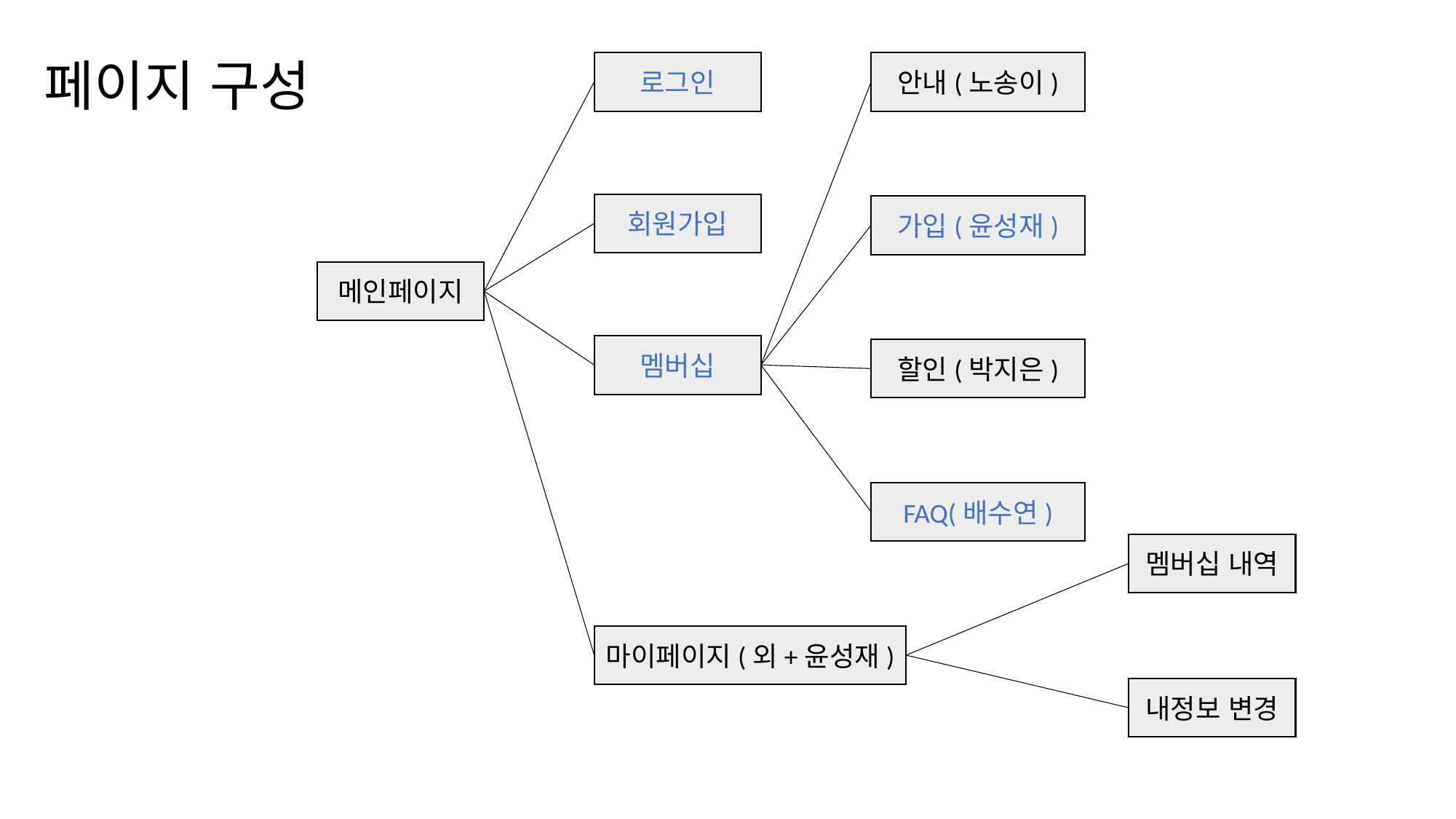

# 페이지 구성
로그인
안내(노송이)
회원가입
가입(윤성재)
메인페이지
멤버십
할인(박지은)
FAQ(배수연)
멤버십 내역
마이페이지(외+윤성재)
내정보 변경